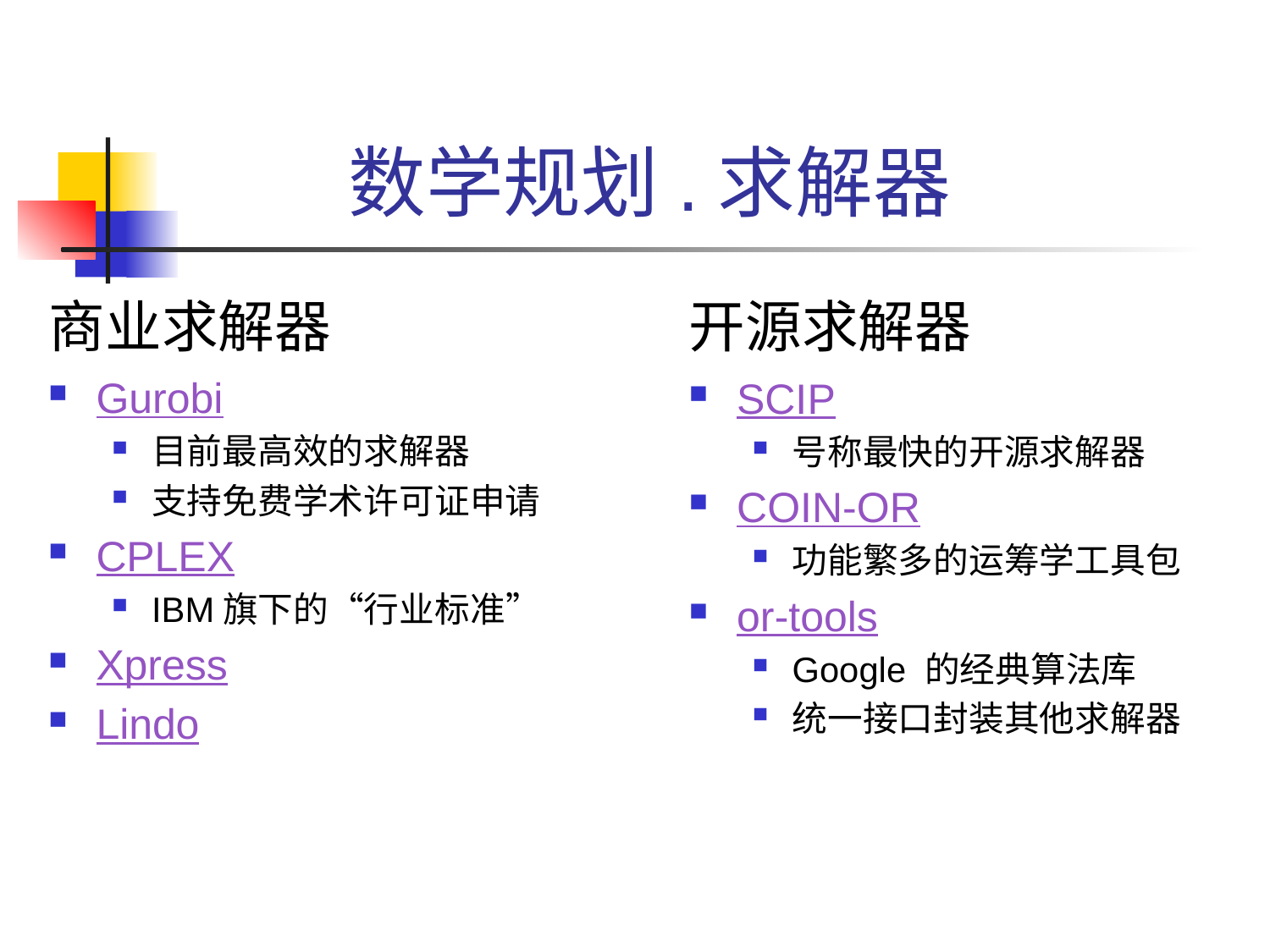

# 数学规划.求解器
商业求解器
开源求解器
Gurobi
目前最高效的求解器
支持免费学术许可证申请
CPLEX
IBM旗下的“行业标准”
Xpress
Lindo

SCIP
号称最快的开源求解器
COIN-OR
功能繁多的运筹学工具包
or-tools
Google 的经典算法库
统一接口封装其他求解器